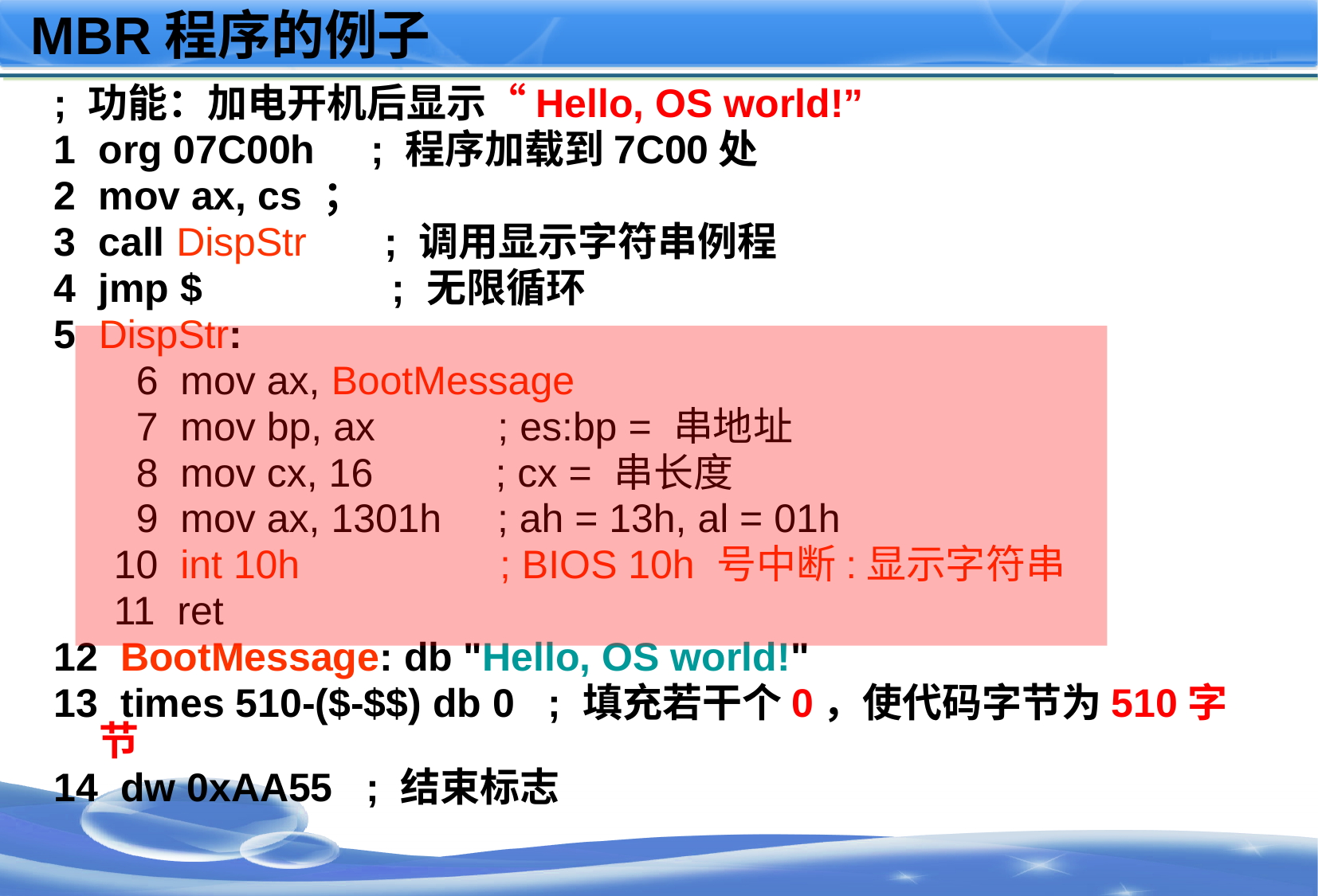

# MBR程序的例子
; 功能：加电开机后显示“Hello, OS world!”
1  org 07C00h     ; 程序加载到7C00处
2  mov ax, cs ；
3  call DispStr       ; 调用显示字符串例程
4  jmp $                 ; 无限循环
5  DispStr:
  6  mov ax, BootMessage
  7  mov bp, ax           ; es:bp = 串地址
  8  mov cx, 16           ; cx = 串长度
  9  mov ax, 1301h     ; ah = 13h, al = 01h
10  int 10h                  ; BIOS 10h 号中断:显示字符串
11  ret
12  BootMessage: db "Hello, OS world!"
13  times 510-($-$$) db 0   ; 填充若干个0，使代码字节为510字节
14  dw 0xAA55   ; 结束标志